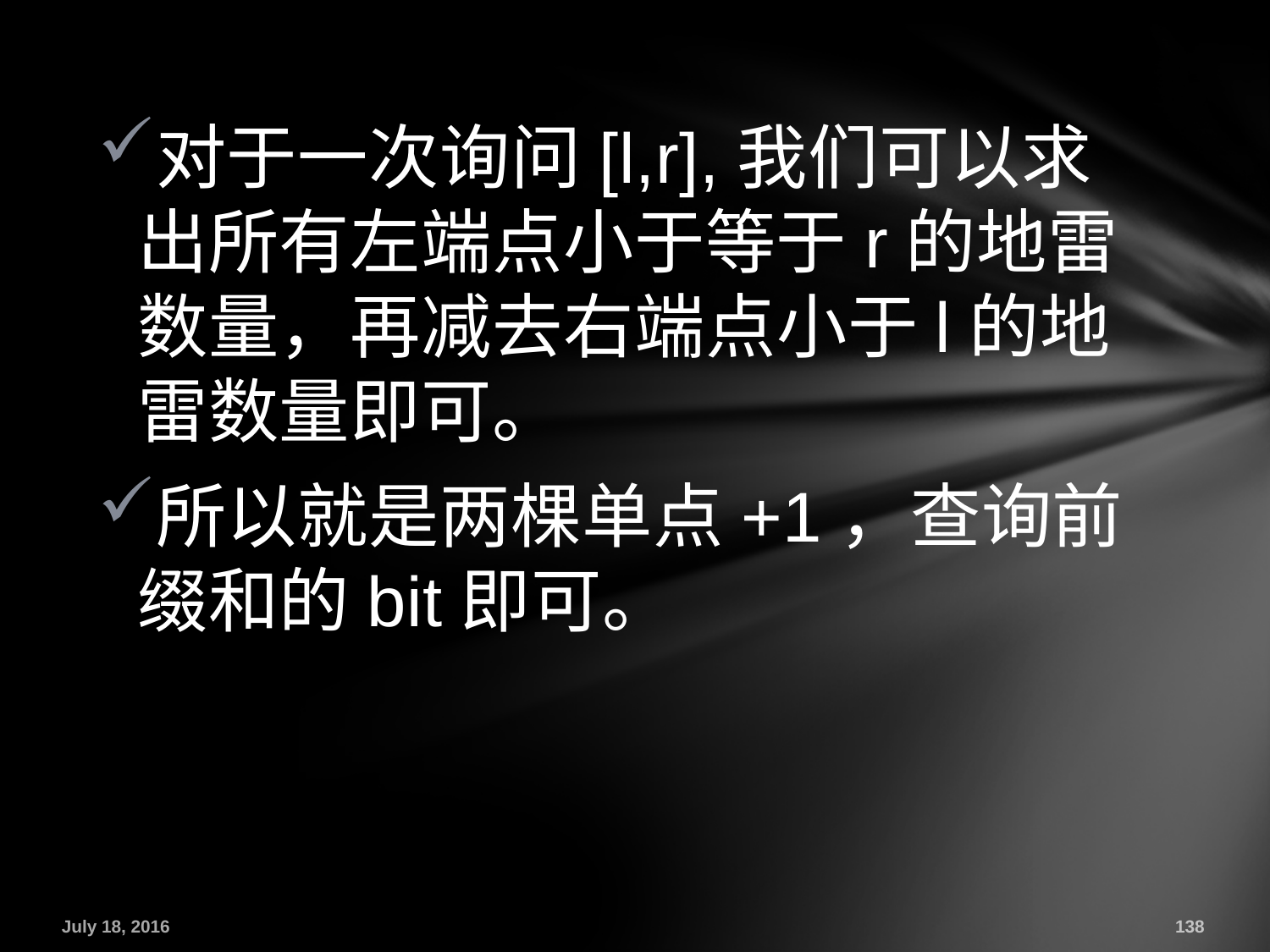

对于一次询问[l,r],我们可以求出所有左端点小于等于r的地雷数量，再减去右端点小于l的地雷数量即可。
所以就是两棵单点+1，查询前缀和的bit即可。
July 18, 2016

138